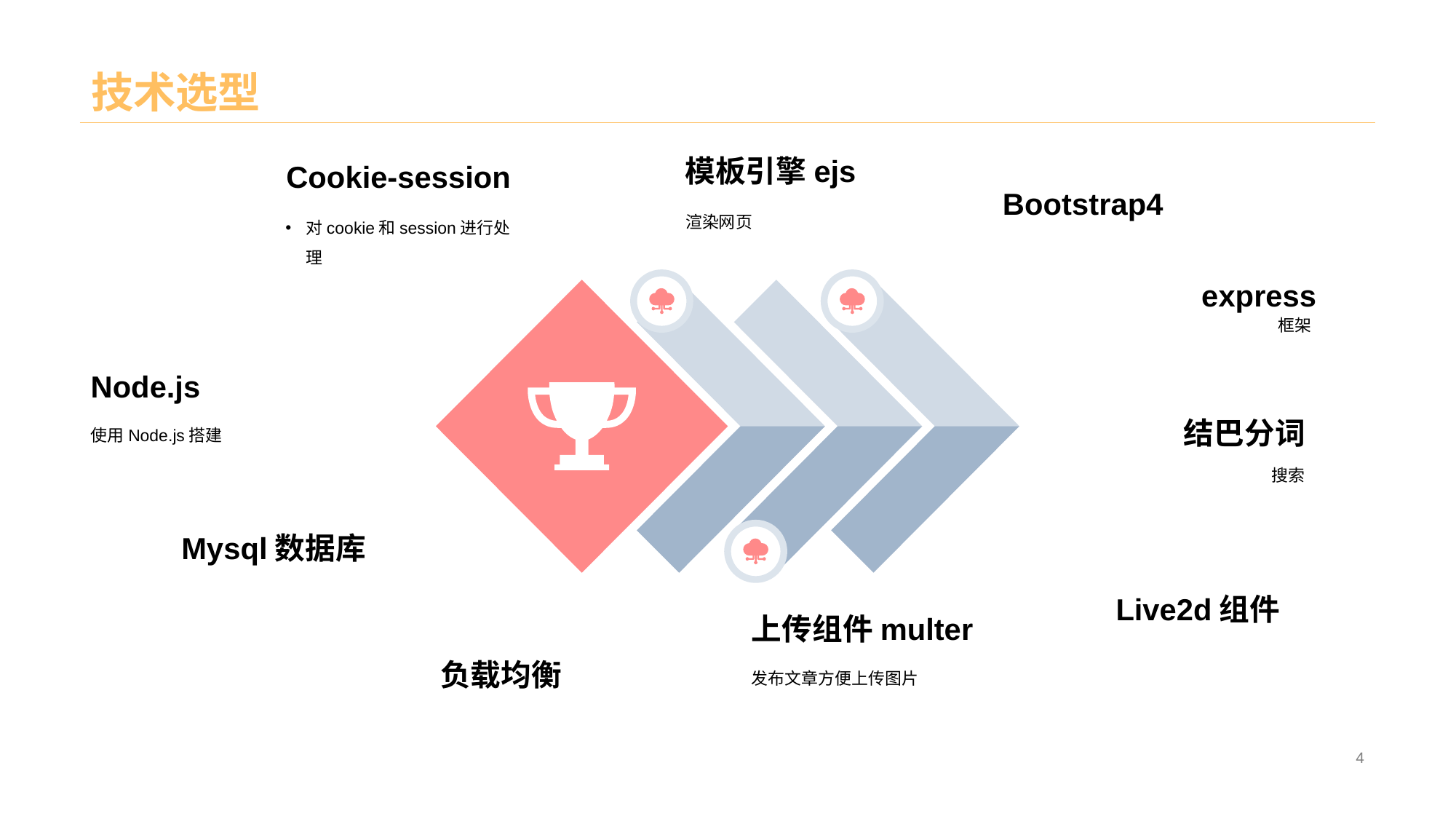

# 技术选型
模板引擎ejs
渲染网页
Cookie-session
对cookie和session进行处理
express

框架
Node.js

使用Node.js搭建

上传组件multer
发布文章方便上传图片
Bootstrap4
结巴分词
搜索
Mysql数据库
Live2d组件
负载均衡
4